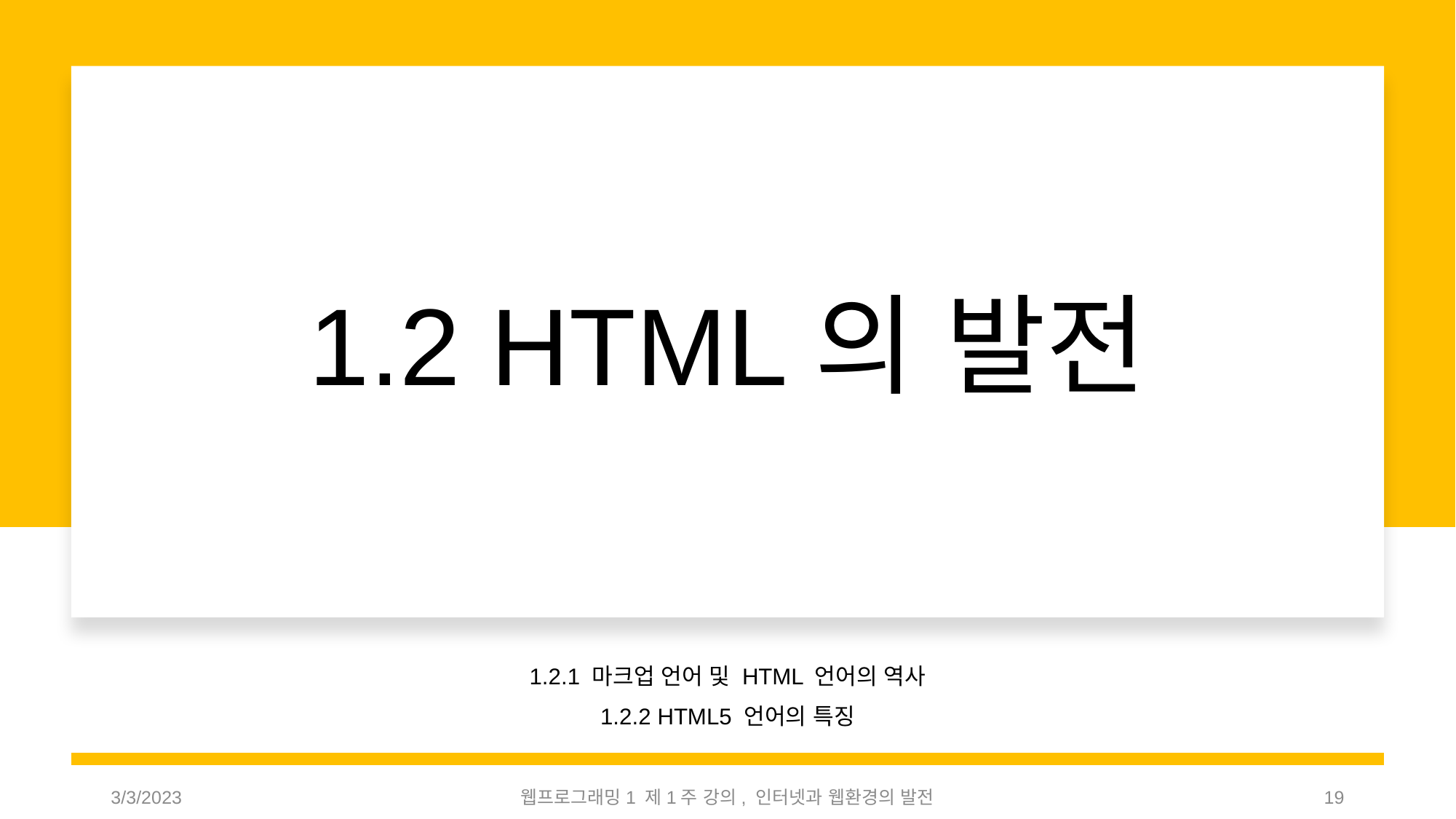

# 1.2 HTML의 발전
1.2.1 마크업 언어 및 HTML 언어의 역사
1.2.2 HTML5 언어의 특징
3/3/2023
웹프로그래밍1 제1주 강의, 인터넷과 웹환경의 발전
19